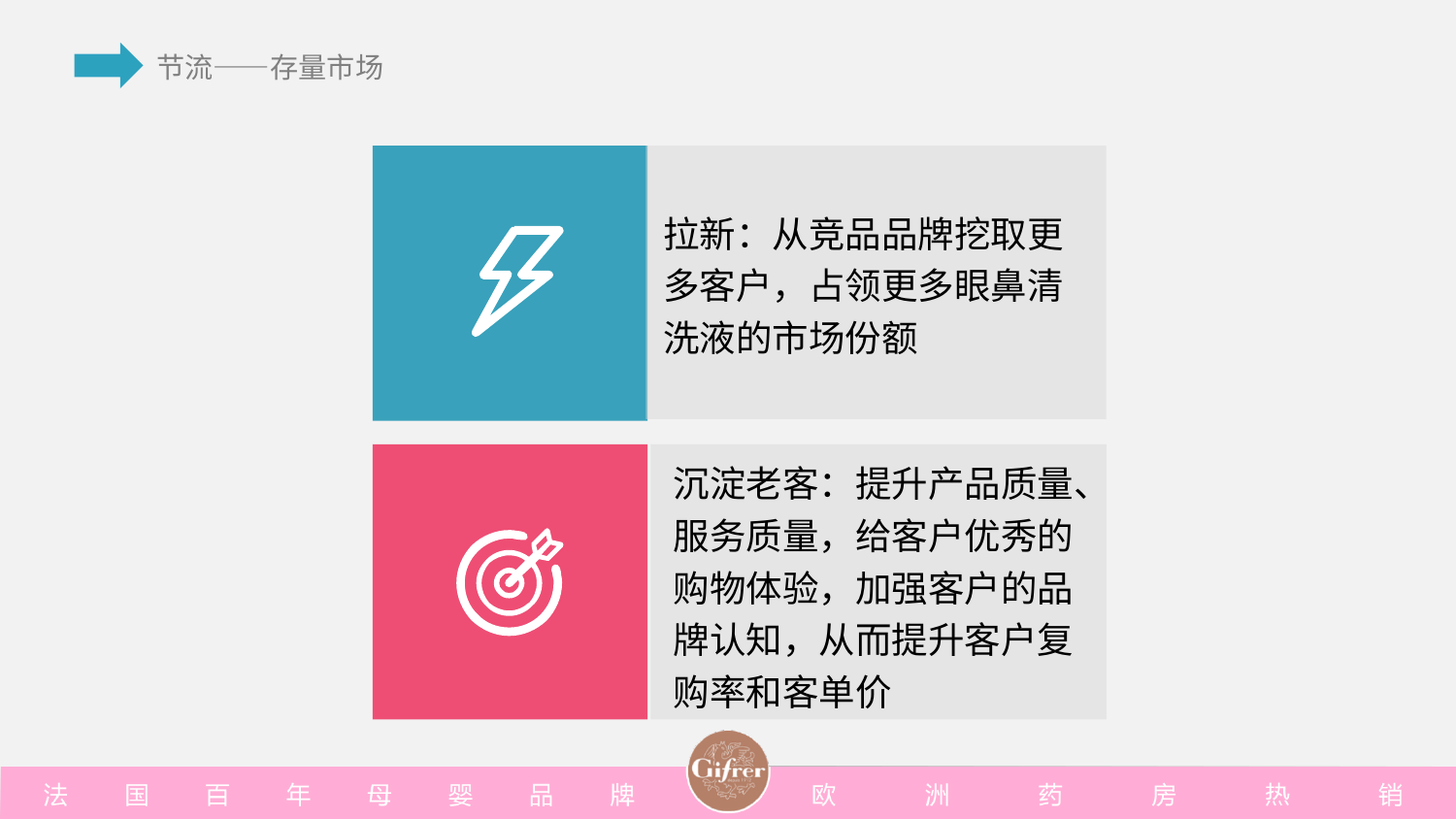

拉新：从竞品品牌挖取更多客户，占领更多眼鼻清洗液的市场份额

沉淀老客：提升产品质量、服务质量，给客户优秀的购物体验，加强客户的品牌认知，从而提升客户复购率和客单价